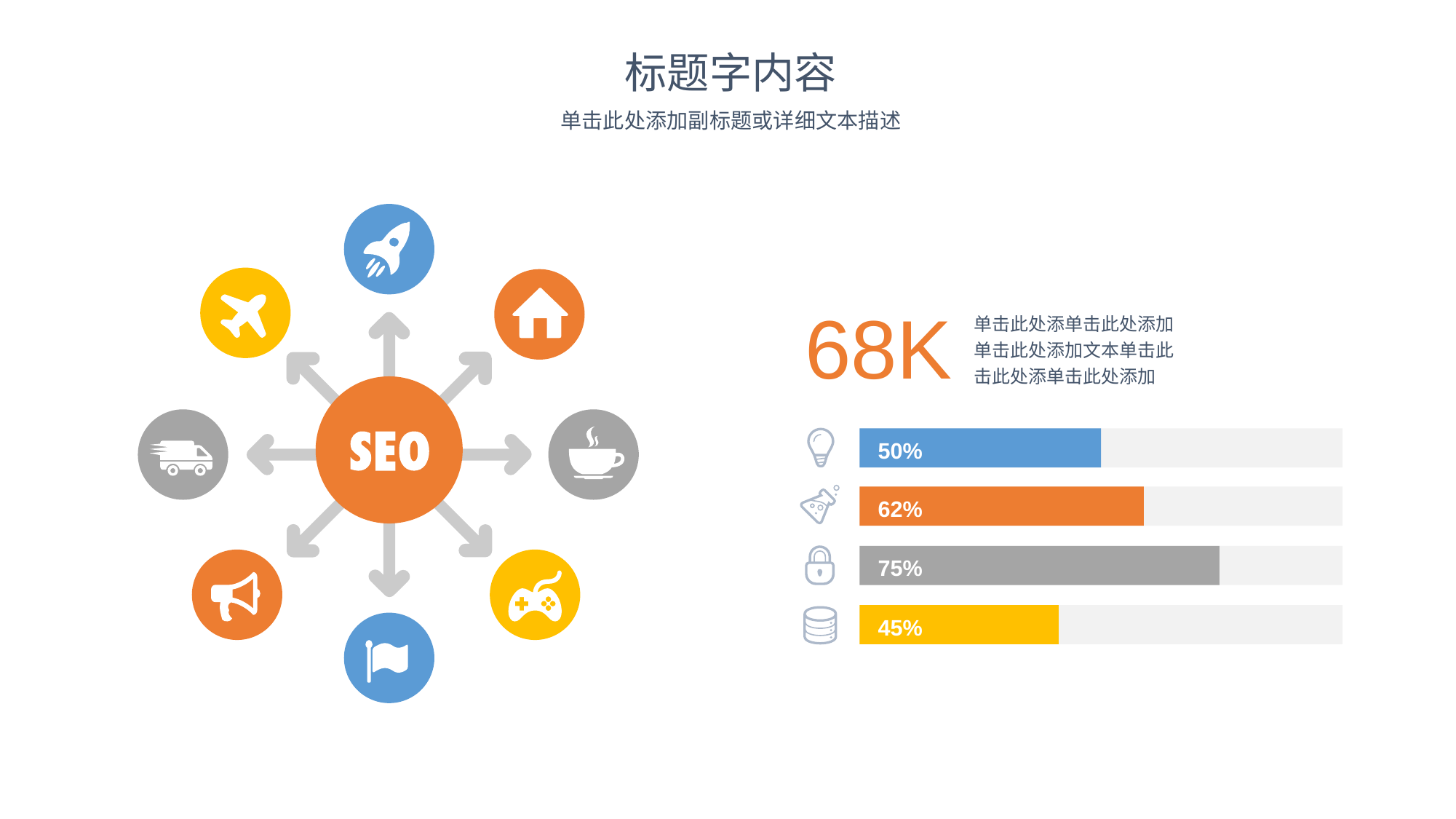

标题字内容
单击此处添加副标题或详细文本描述

68K
单击此处添单击此处添加
单击此处添加文本单击此
击此处添单击此处添加

50%

62%

75%

45%